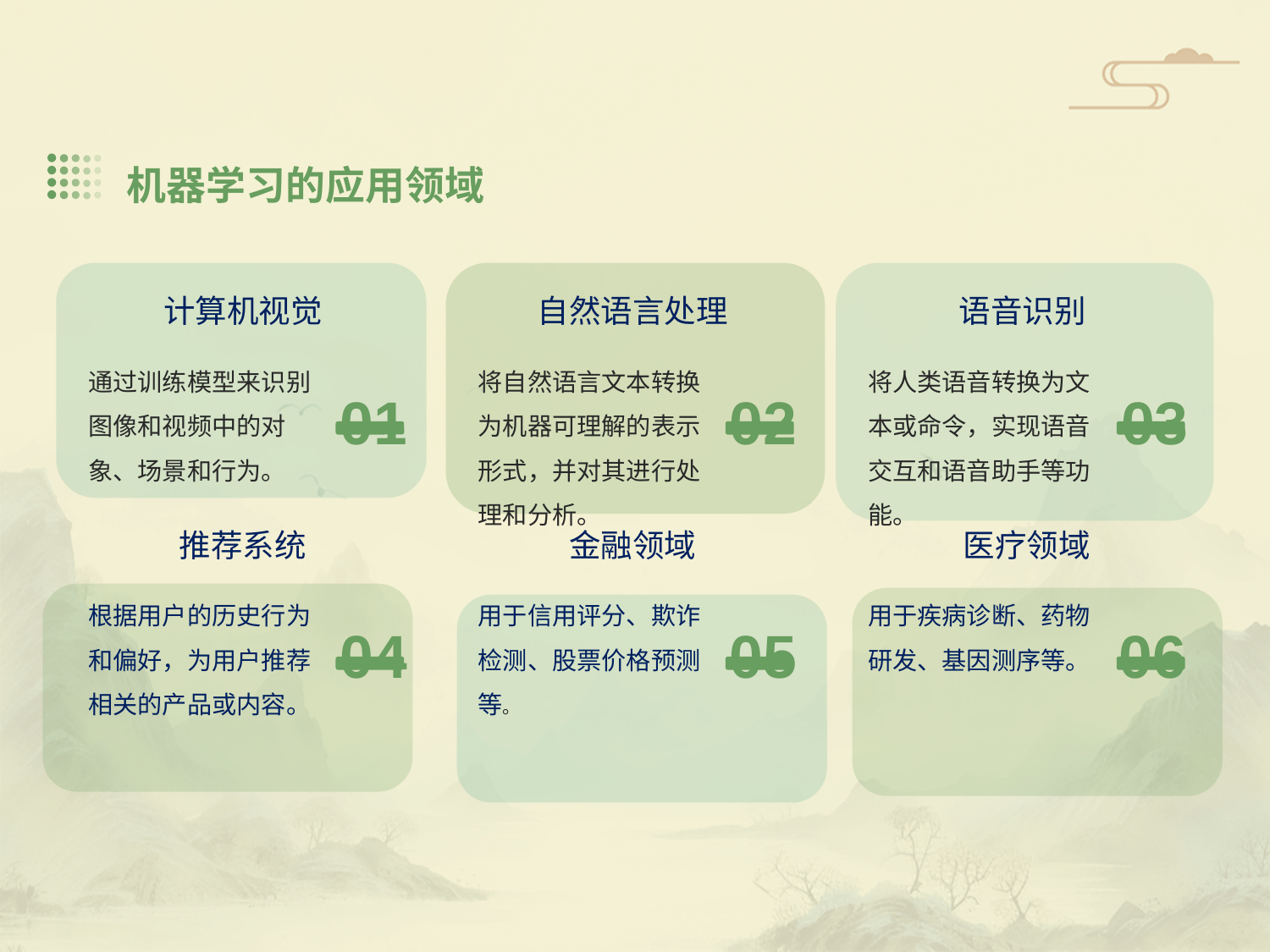

机器学习的应用领域

计算机视觉
自然语言处理
语音识别
03
01
02
通过训练模型来识别图像和视频中的对象、场景和行为。
将自然语言文本转换为机器可理解的表示形式，并对其进行处理和分析。
将人类语音转换为文本或命令，实现语音交互和语音助手等功能。

推荐系统
金融领域
医疗领域
04
05
06
根据用户的历史行为和偏好，为用户推荐相关的产品或内容。
用于信用评分、欺诈检测、股票价格预测等。
用于疾病诊断、药物研发、基因测序等。